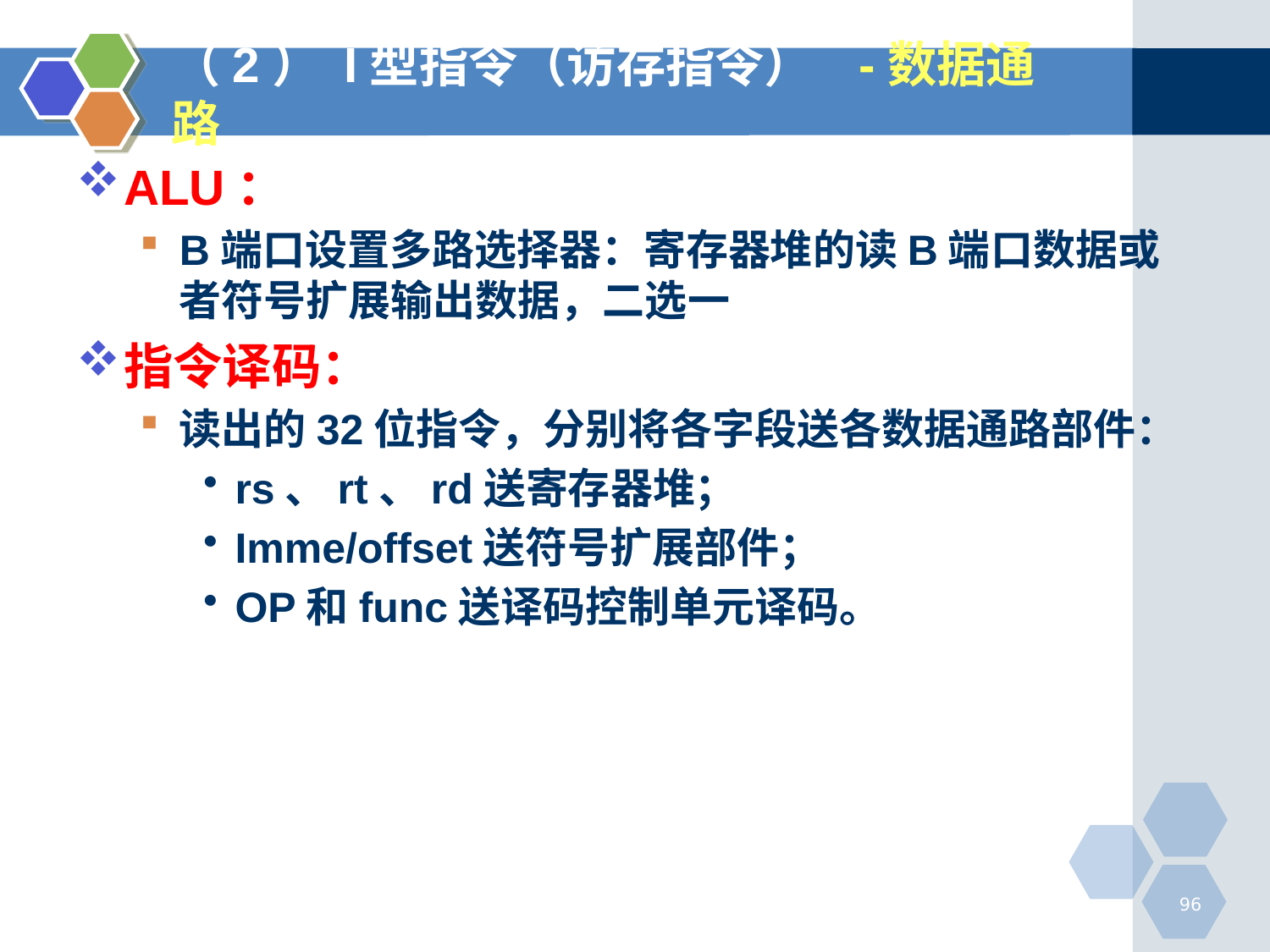

# （2） I型指令（访存指令）   -数据通路
ALU：
B端口设置多路选择器：寄存器堆的读B端口数据或者符号扩展输出数据，二选一
指令译码：
读出的32位指令，分别将各字段送各数据通路部件：
rs、rt、rd送寄存器堆；
Imme/offset送符号扩展部件；
OP和func送译码控制单元译码。

96